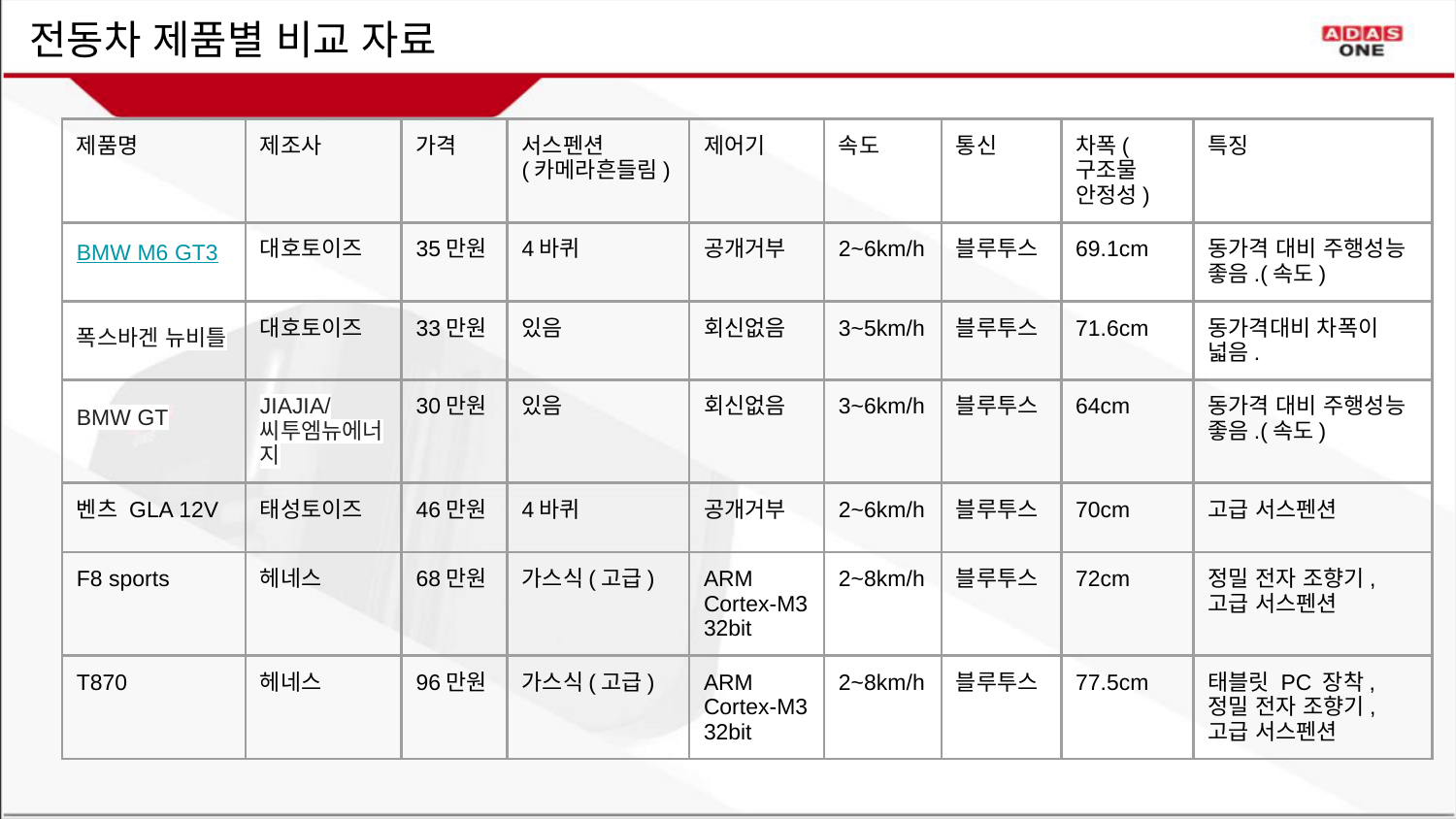

전동차 제품별 비교 자료
| 제품명 | 제조사 | 가격 | 서스펜션 (카메라흔들림) | 제어기 | 속도 | 통신 | 차폭(구조물 안정성) | 특징 |
| --- | --- | --- | --- | --- | --- | --- | --- | --- |
| BMW M6 GT3 | 대호토이즈 | 35만원 | 4바퀴 | 공개거부 | 2~6km/h | 블루투스 | 69.1cm | 동가격 대비 주행성능 좋음.(속도) |
| 폭스바겐 뉴비틀 | 대호토이즈 | 33만원 | 있음 | 회신없음 | 3~5km/h | 블루투스 | 71.6cm | 동가격대비 차폭이 넓음. |
| BMW GT | JIAJIA/씨투엠뉴에너지 | 30만원 | 있음 | 회신없음 | 3~6km/h | 블루투스 | 64cm | 동가격 대비 주행성능 좋음.(속도) |
| 벤츠 GLA 12V | 태성토이즈 | 46만원 | 4바퀴 | 공개거부 | 2~6km/h | 블루투스 | 70cm | 고급 서스펜션 |
| F8 sports | 헤네스 | 68만원 | 가스식(고급) | ARM Cortex-M3 32bit | 2~8km/h | 블루투스 | 72cm | 정밀 전자 조향기, 고급 서스펜션 |
| T870 | 헤네스 | 96만원 | 가스식(고급) | ARM Cortex-M3 32bit | 2~8km/h | 블루투스 | 77.5cm | 태블릿 PC 장착, 정밀 전자 조향기, 고급 서스펜션 |